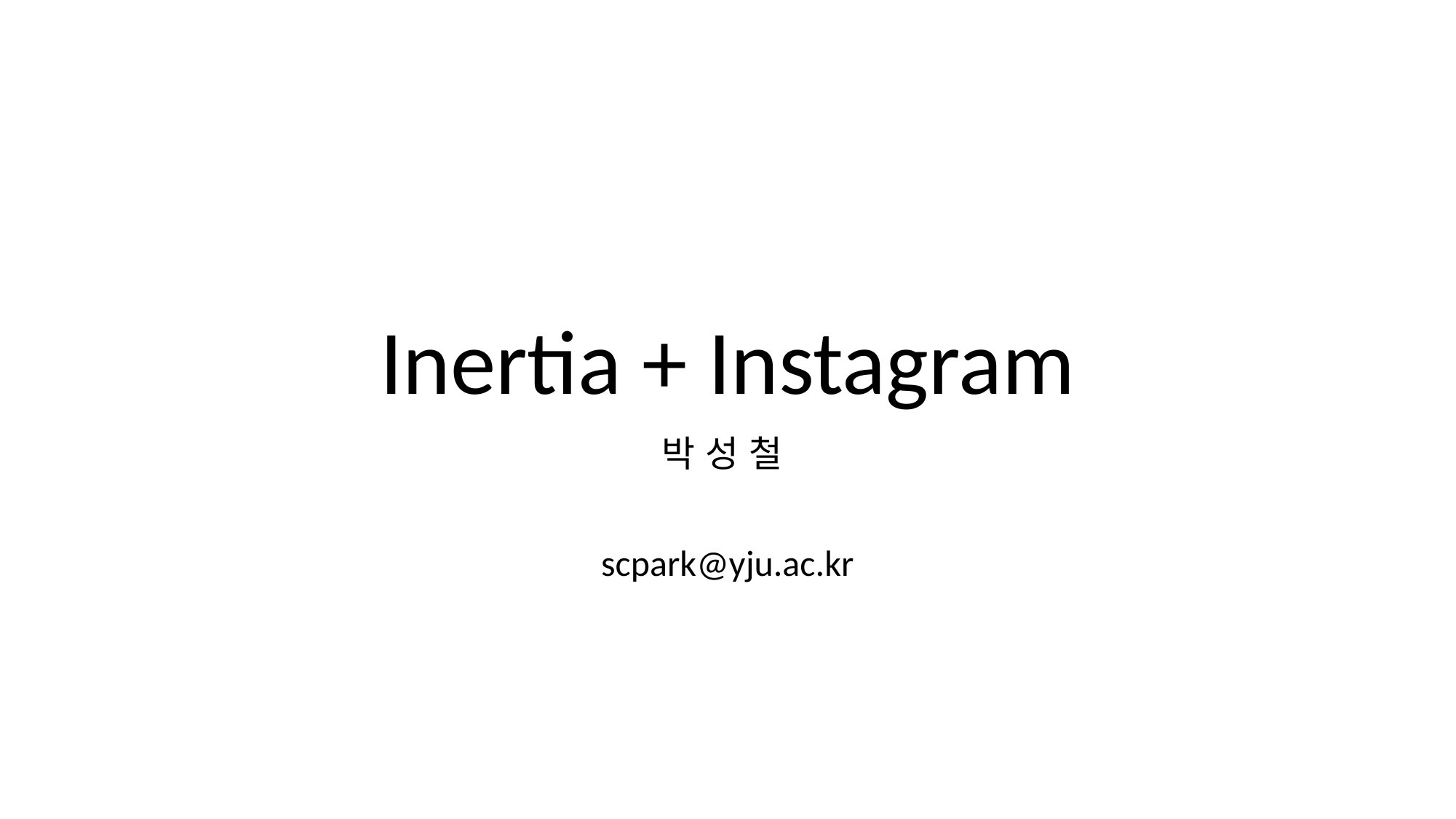

# Inertia + Instagram
박 성 철

scpark@yju.ac.kr